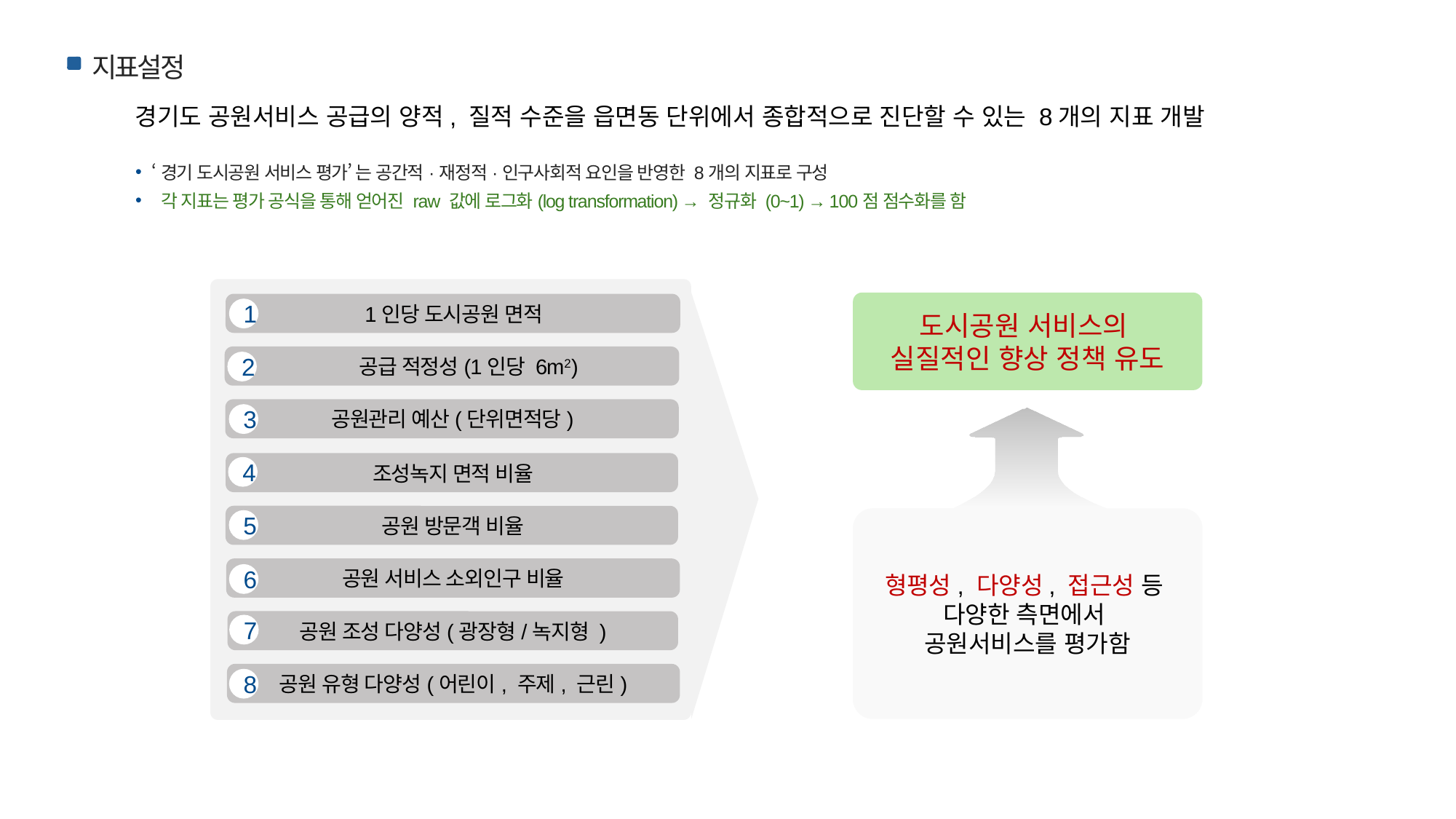

지표설정

경기도 공원서비스 공급의 양적, 질적 수준을 읍면동 단위에서 종합적으로 진단할 수 있는 8개의 지표 개발
‘경기 도시공원 서비스 평가’ 는 공간적·재정적·인구사회적 요인을 반영한 8개의 지표로 구성
 각 지표는 평가 공식을 통해 얻어진 raw 값에 로그화(log transformation) → 정규화 (0~1) → 100점 점수화를 함

1인당 도시공원 면적
1

공급 적정성(1인당 6m2)
2

공원관리 예산(단위면적당)
3

조성녹지 면적 비율
4

공원 방문객 비율
5

공원 서비스 소외인구 비율
6

공원 조성 다양성(광장형/녹지형 )
7

공원 유형 다양성(어린이, 주제, 근린)
8
도시공원 서비스의
실질적인 향상 정책 유도

형평성, 다양성, 접근성 등
다양한 측면에서
공원서비스를 평가함